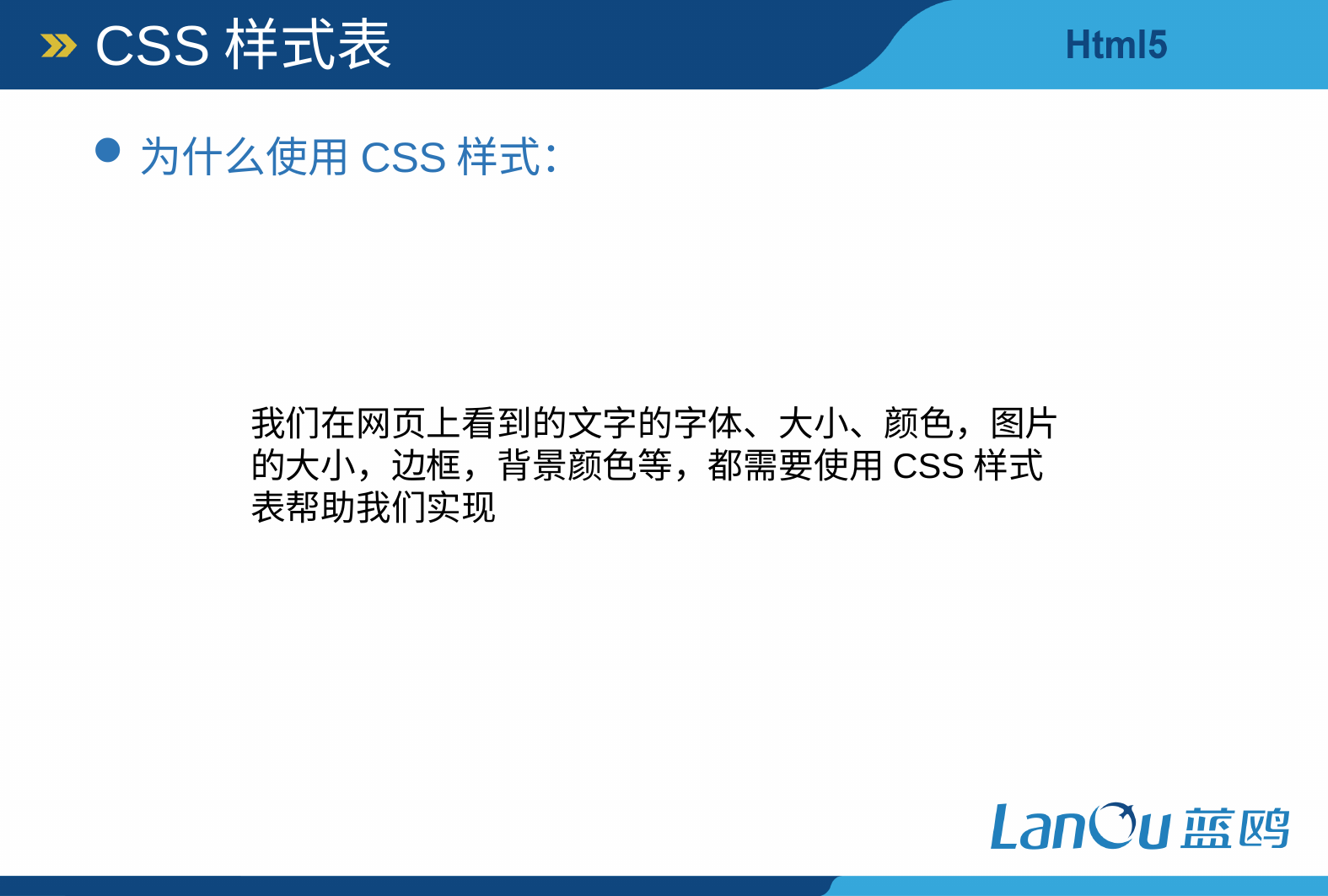

CSS样式表
为什么使用CSS样式：
我们在网页上看到的文字的字体、大小、颜色，图片的大小，边框，背景颜色等，都需要使用CSS样式表帮助我们实现